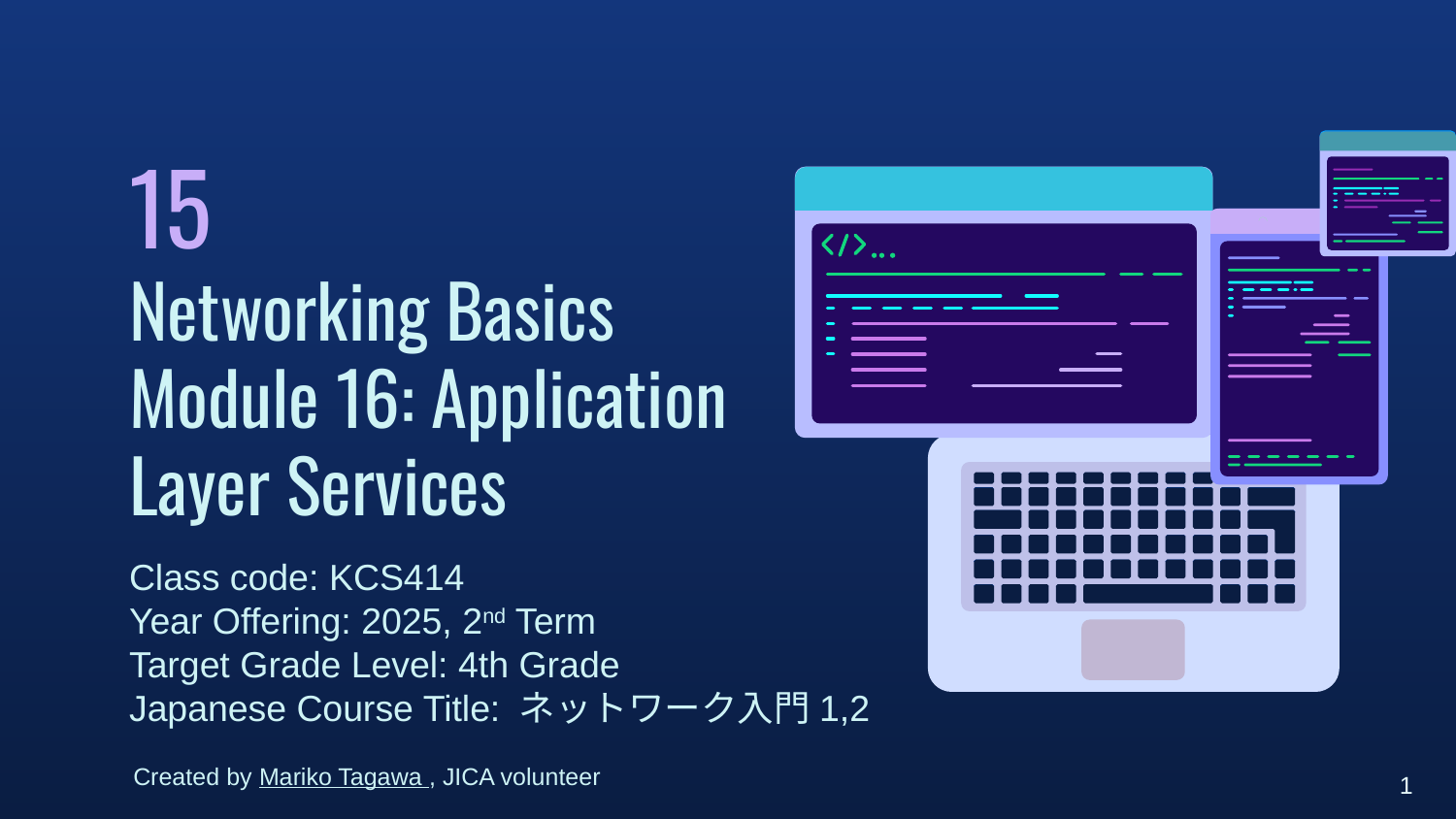

# 15 Networking Basics　 Module 16: Application Layer Services

Class code: KCS414
Year Offering: 2025, 2nd Term
Target Grade Level: 4th Grade
Japanese Course Title: ネットワーク入門1,2

Created by Mariko Tagawa , JICA volunteer
1